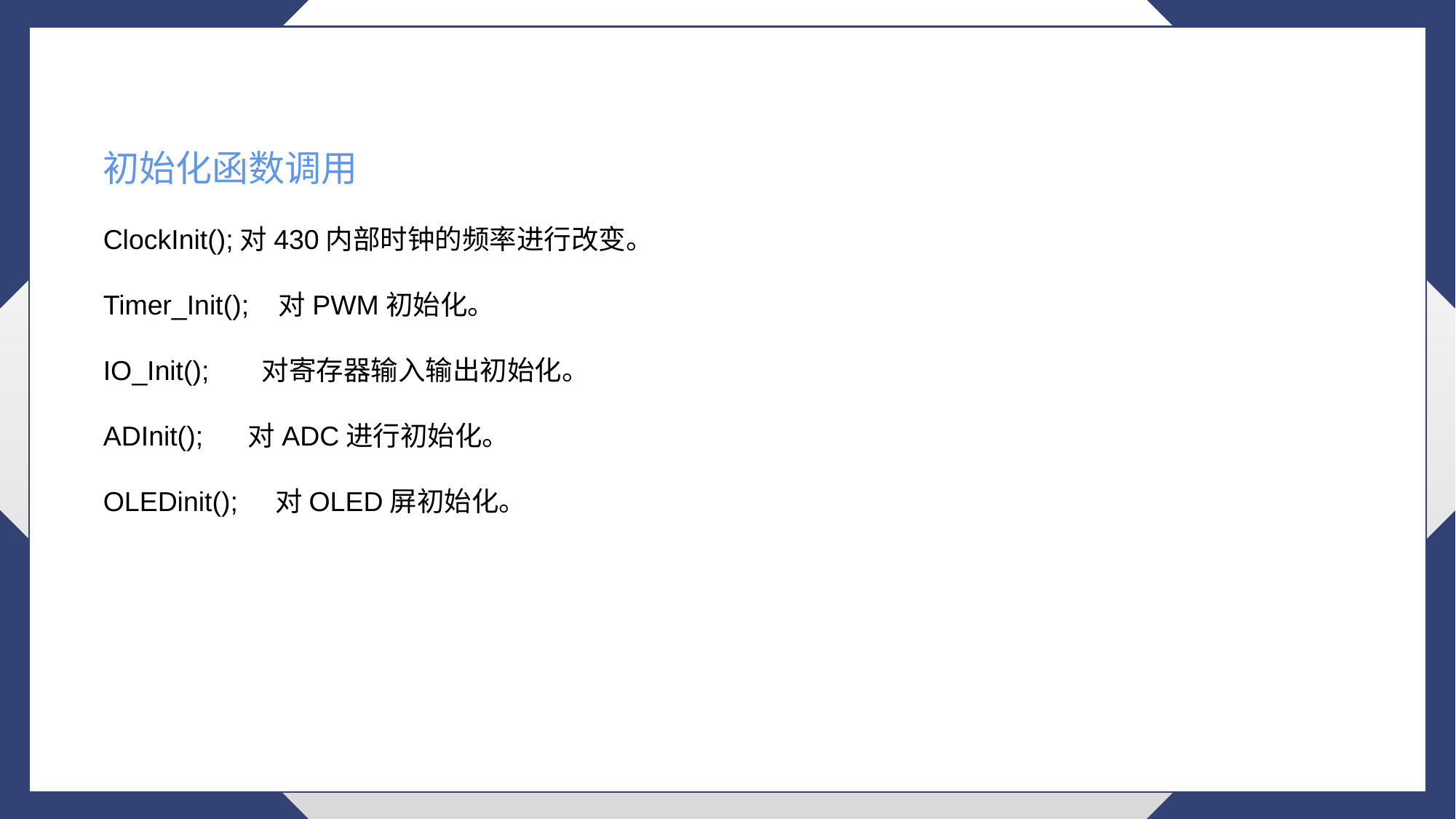

初始化函数调用

ClockInit();对430内部时钟的频率进行改变。

Timer_Init();   对PWM初始化。

IO_Init();      对寄存器输入输出初始化。

ADInit();     对ADC进行初始化。

OLEDinit();    对OLED屏初始化。